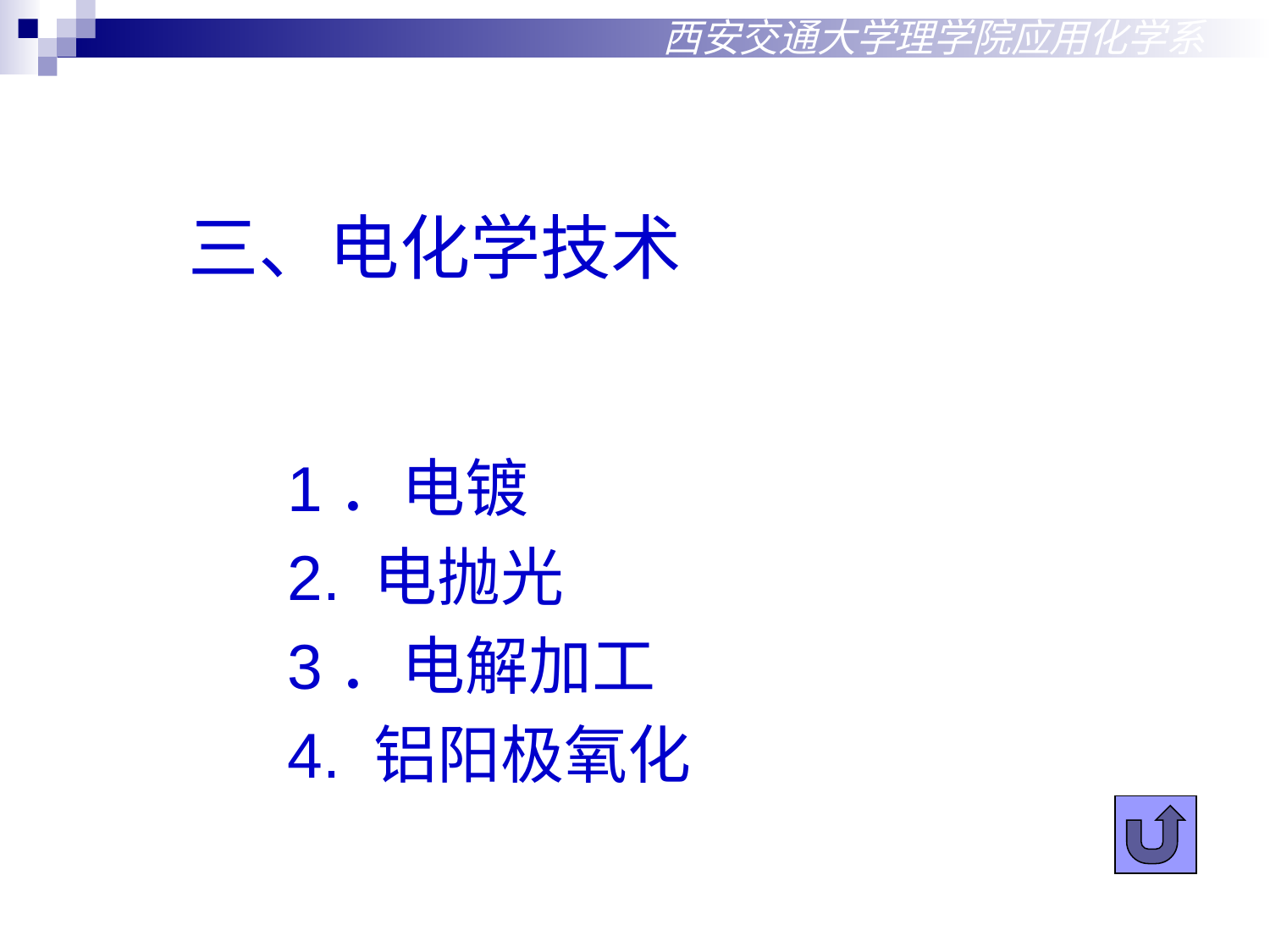

西安交通大学理学院应用化学系
三、电化学技术
1．电镀
2. 电抛光
3．电解加工
4. 铝阳极氧化